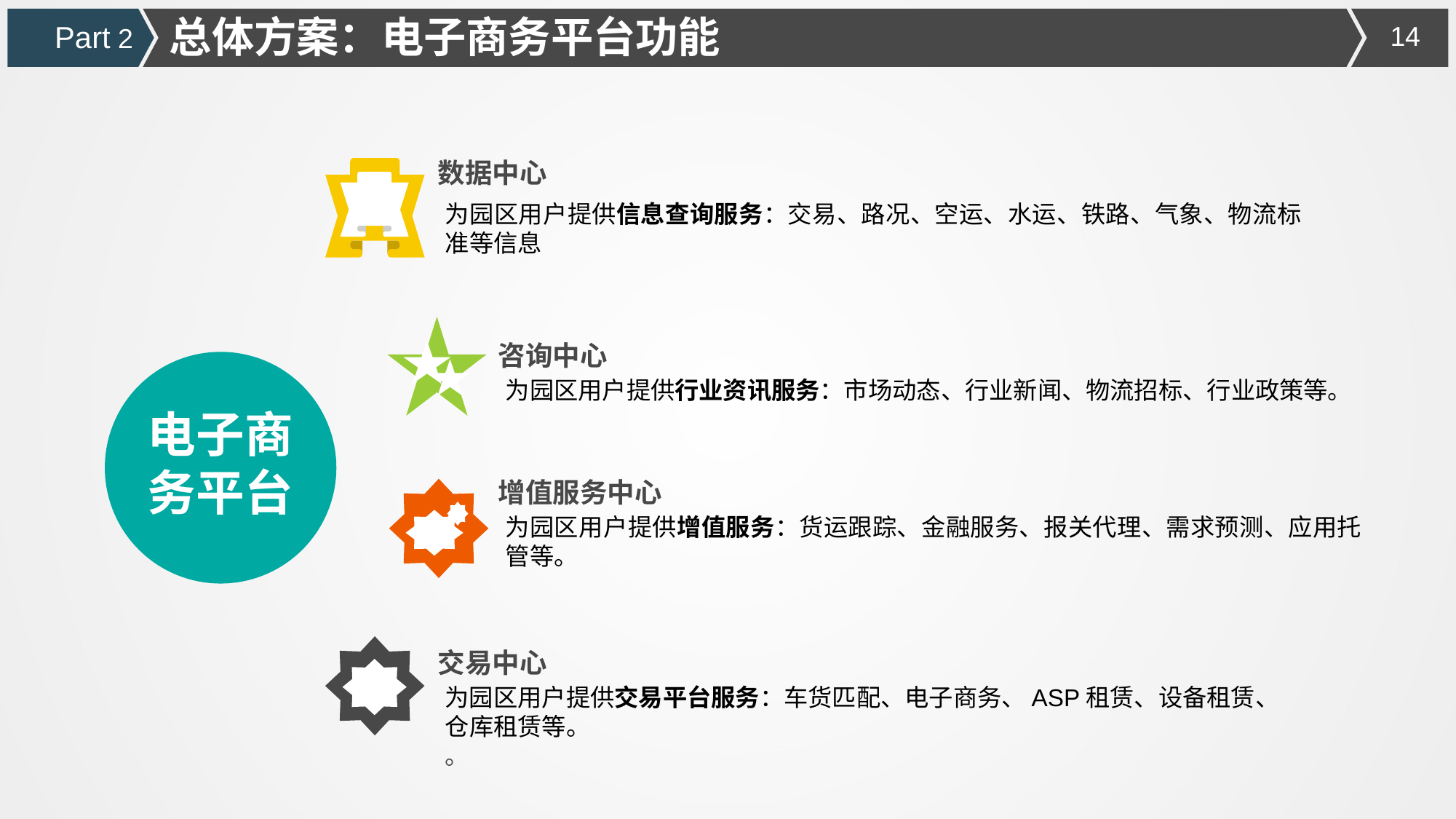

总体方案：电子商务平台功能
Part 2
数据中心

为园区用户提供信息查询服务：交易、路况、空运、水运、铁路、气象、物流标准等信息

咨询中心

电子商务平台
为园区用户提供行业资讯服务：市场动态、行业新闻、物流招标、行业政策等。
增值服务中心

为园区用户提供增值服务：货运跟踪、金融服务、报关代理、需求预测、应用托管等。

交易中心
为园区用户提供交易平台服务：车货匹配、电子商务、ASP租赁、设备租赁、仓库租赁等。
。